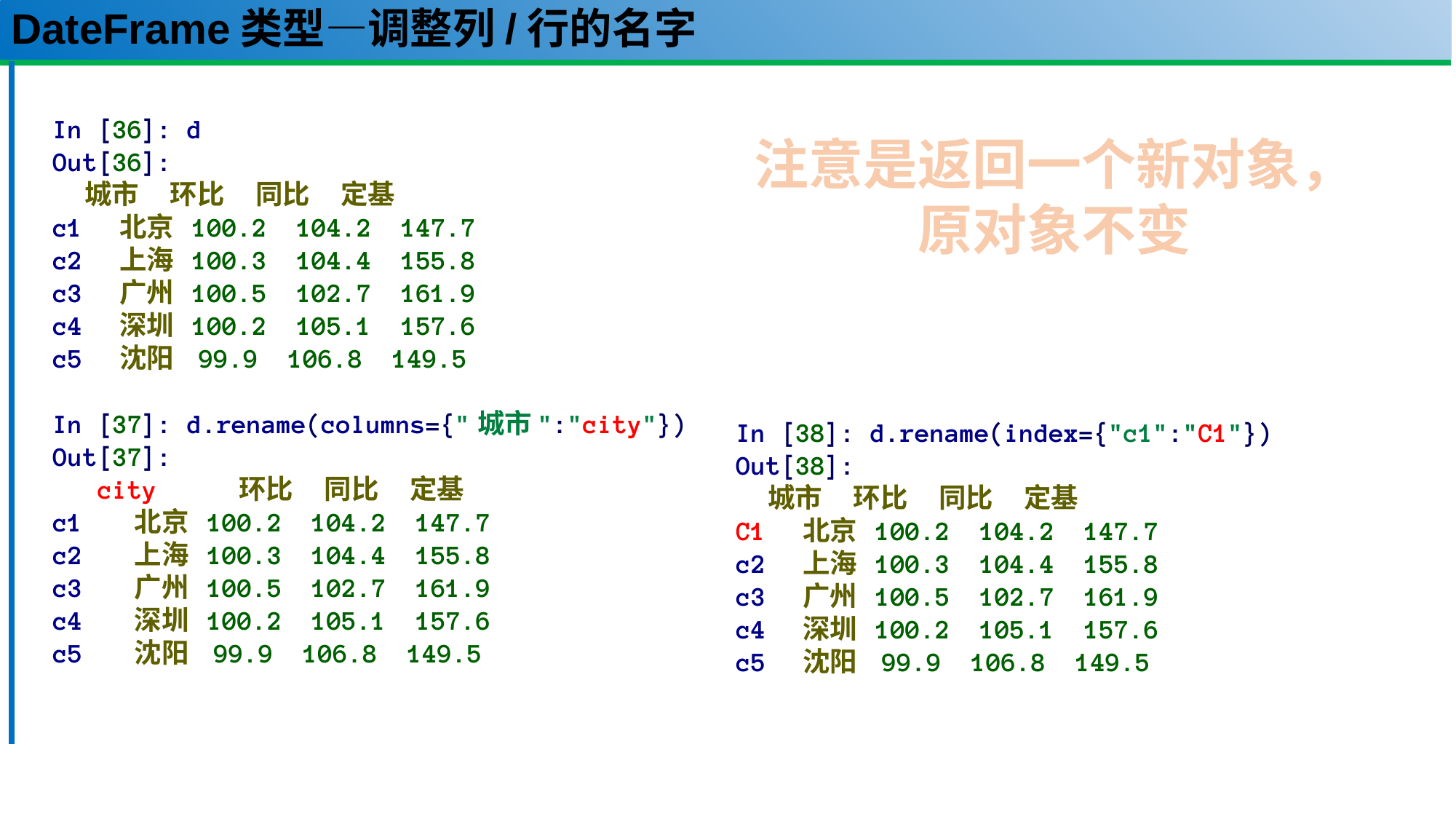

# DateFrame类型—调整列/行的名字
In [36]: d
Out[36]:
    城市     环比     同比     定基
c1  北京  100.2  104.2  147.7
c2  上海  100.3  104.4  155.8
c3  广州  100.5  102.7  161.9
c4  深圳  100.2  105.1  157.6
c5  沈阳   99.9  106.8  149.5

In [37]: d.rename(columns={"城市":"city"})
Out[37]:
   city     环比     同比     定基
c1   北京  100.2  104.2  147.7
c2   上海  100.3  104.4  155.8
c3   广州  100.5  102.7  161.9
c4   深圳  100.2  105.1  157.6
c5   沈阳   99.9  106.8  149.5

注意是返回一个新对象，
原对象不变
In [38]: d.rename(index={"c1":"C1"})
Out[38]:
    城市     环比     同比     定基
C1  北京  100.2  104.2  147.7
c2  上海  100.3  104.4  155.8
c3  广州  100.5  102.7  161.9
c4  深圳  100.2  105.1  157.6
c5  沈阳   99.9  106.8  149.5